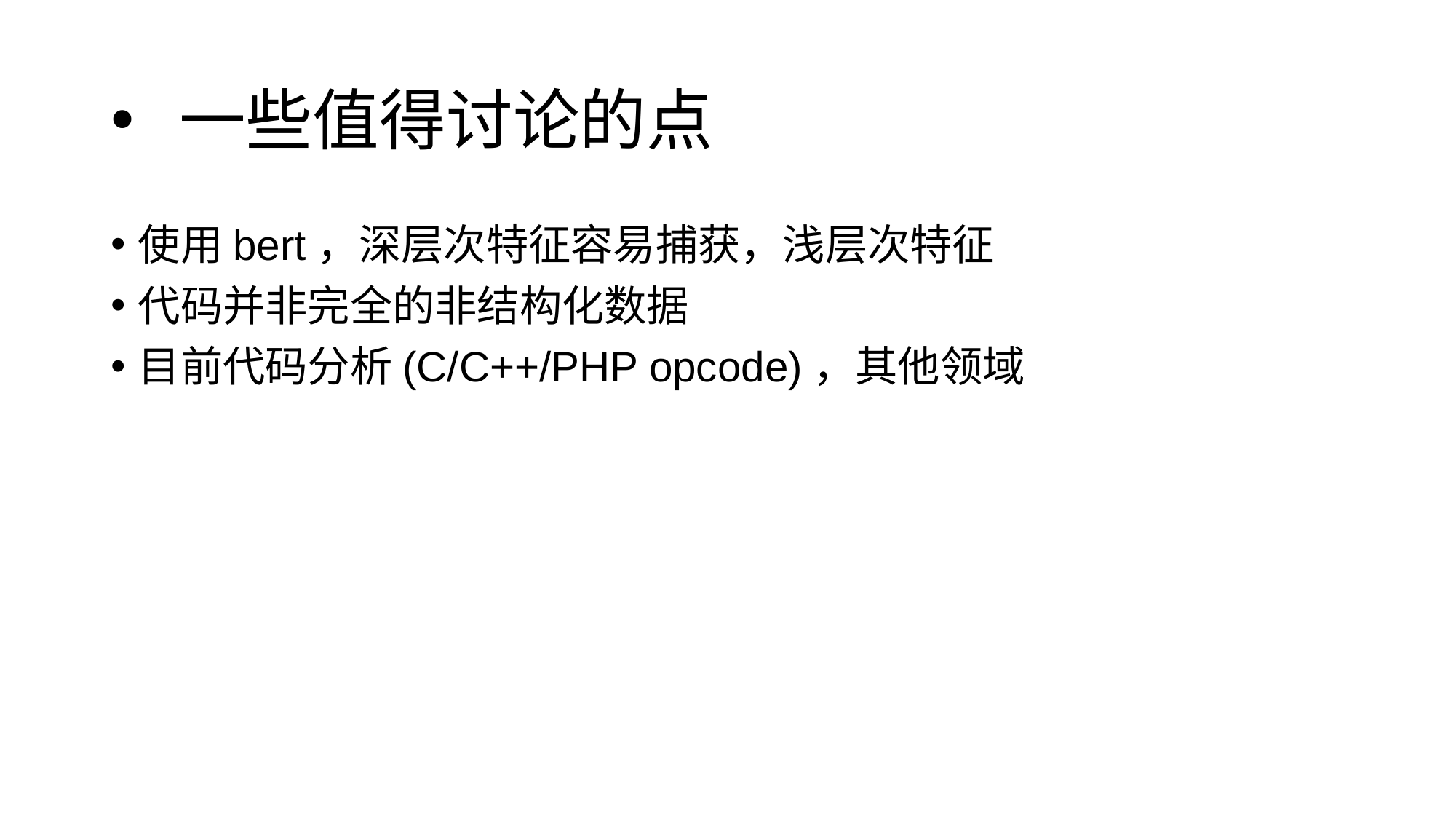

# 一些值得讨论的点
使用bert，深层次特征容易捕获，浅层次特征
代码并非完全的非结构化数据
目前代码分析(C/C++/PHP opcode)，其他领域